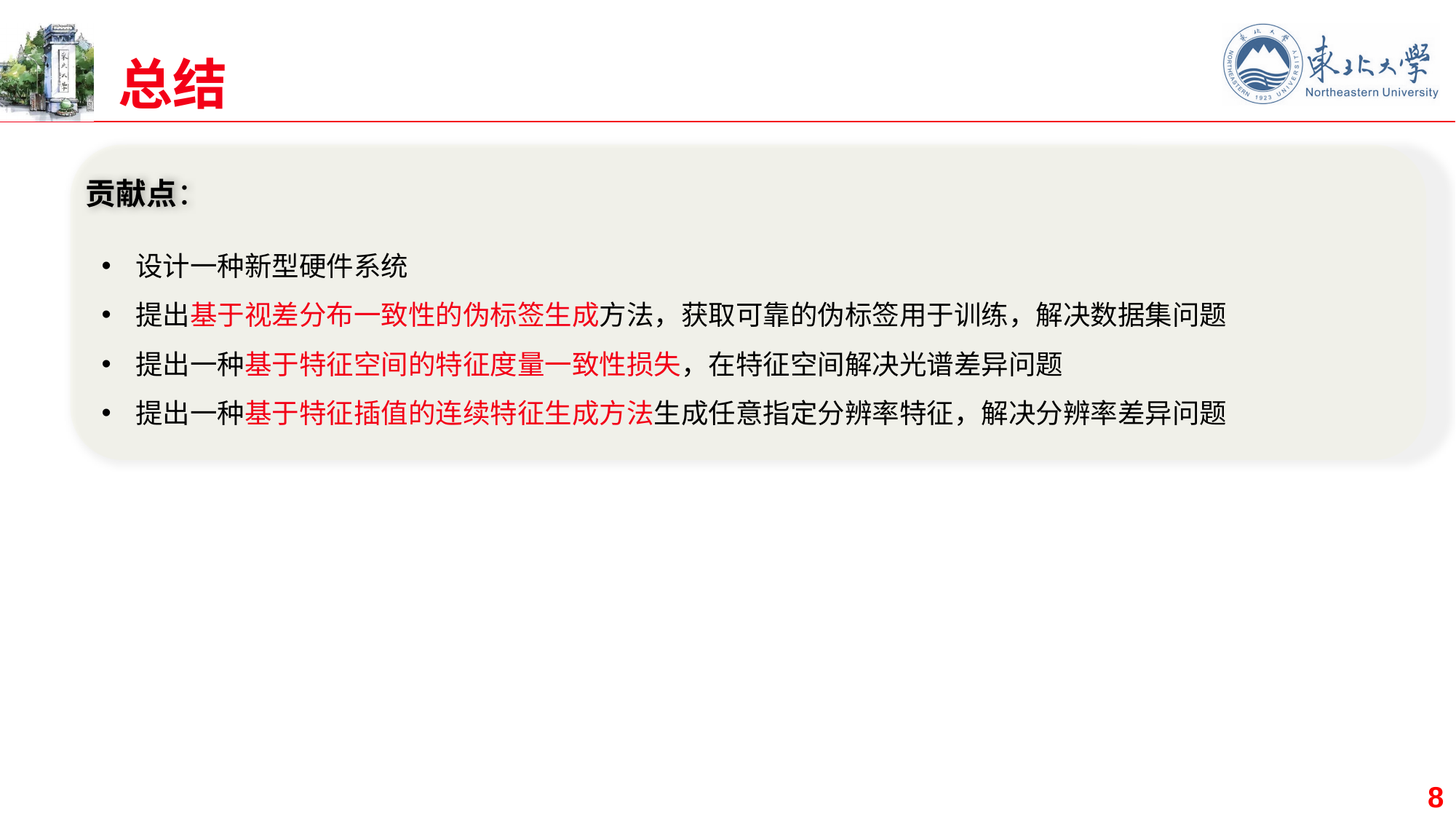

# 总结
贡献点：

设计一种新型硬件系统
提出基于视差分布一致性的伪标签生成方法，获取可靠的伪标签用于训练，解决数据集问题
提出一种基于特征空间的特征度量一致性损失，在特征空间解决光谱差异问题
提出一种基于特征插值的连续特征生成方法生成任意指定分辨率特征，解决分辨率差异问题
8